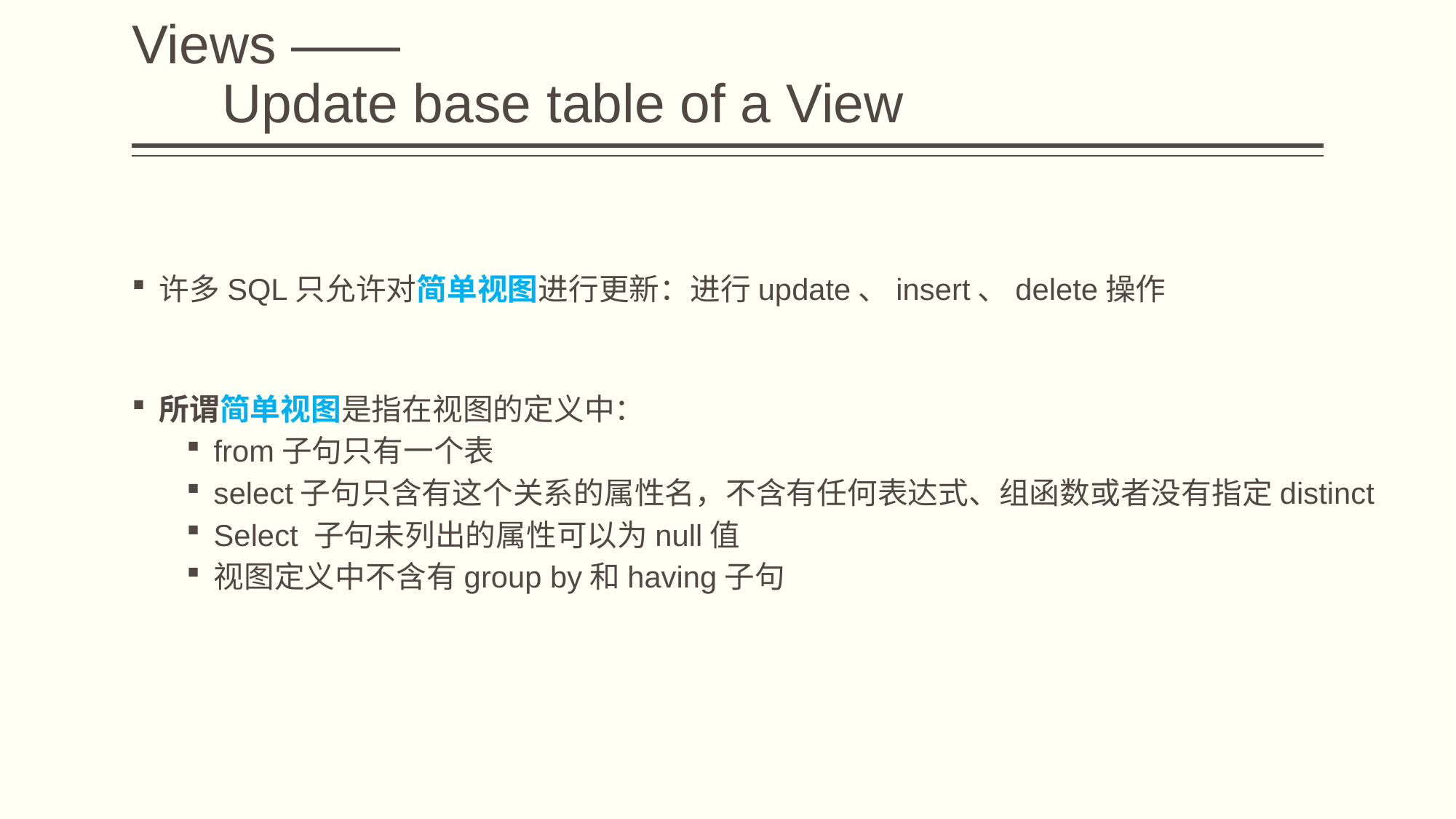

# Views —— Update base table of a View
许多SQL只允许对简单视图进行更新：进行update、insert、delete操作

所谓简单视图是指在视图的定义中：
from子句只有一个表
select子句只含有这个关系的属性名，不含有任何表达式、组函数或者没有指定distinct
Select 子句未列出的属性可以为null值
视图定义中不含有group by和having子句